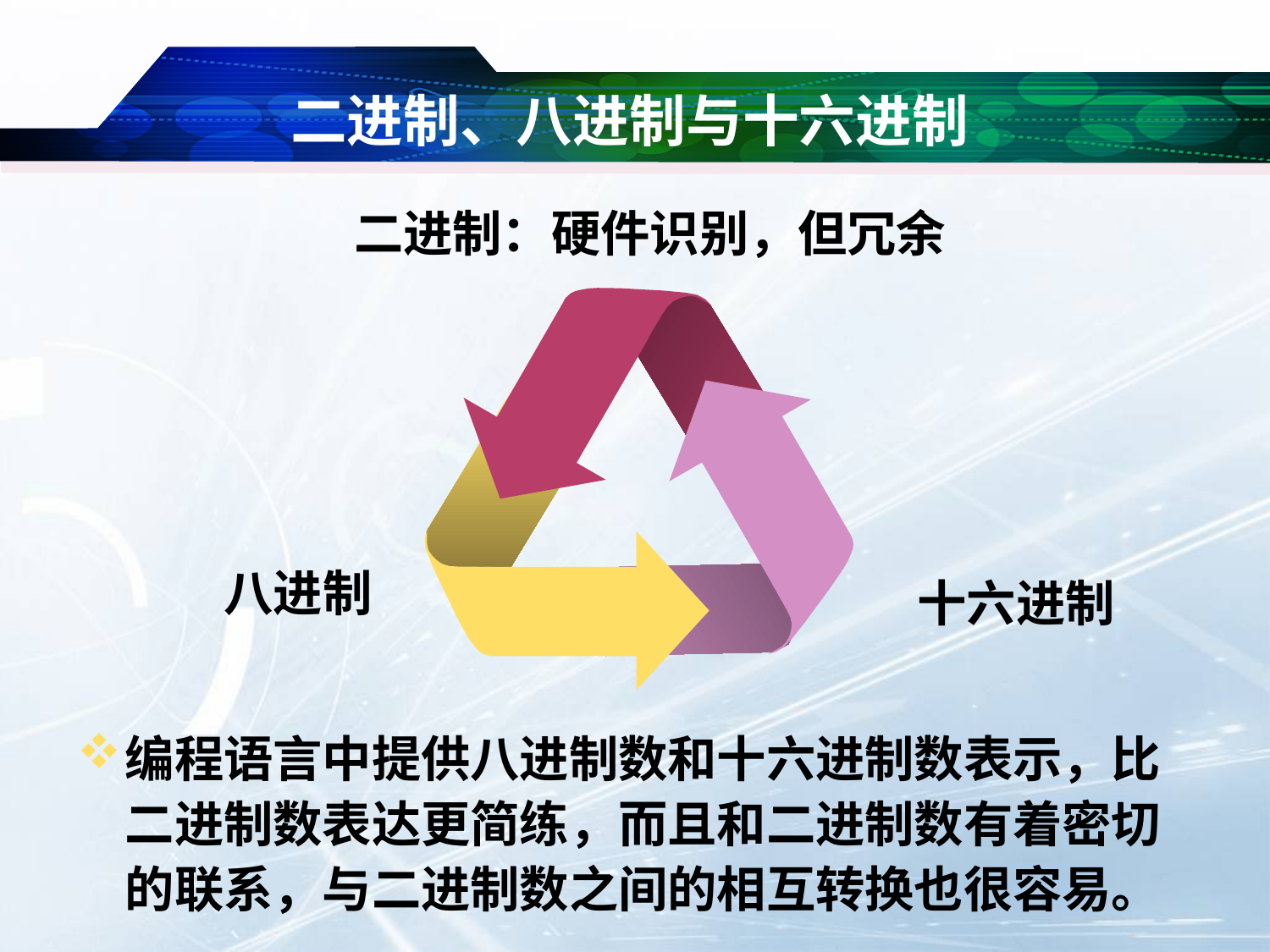

# 二进制、八进制与十六进制
二进制：硬件识别，但冗余

八进制
十六进制
编程语言中提供八进制数和十六进制数表示，比二进制数表达更简练，而且和二进制数有着密切的联系，与二进制数之间的相互转换也很容易。